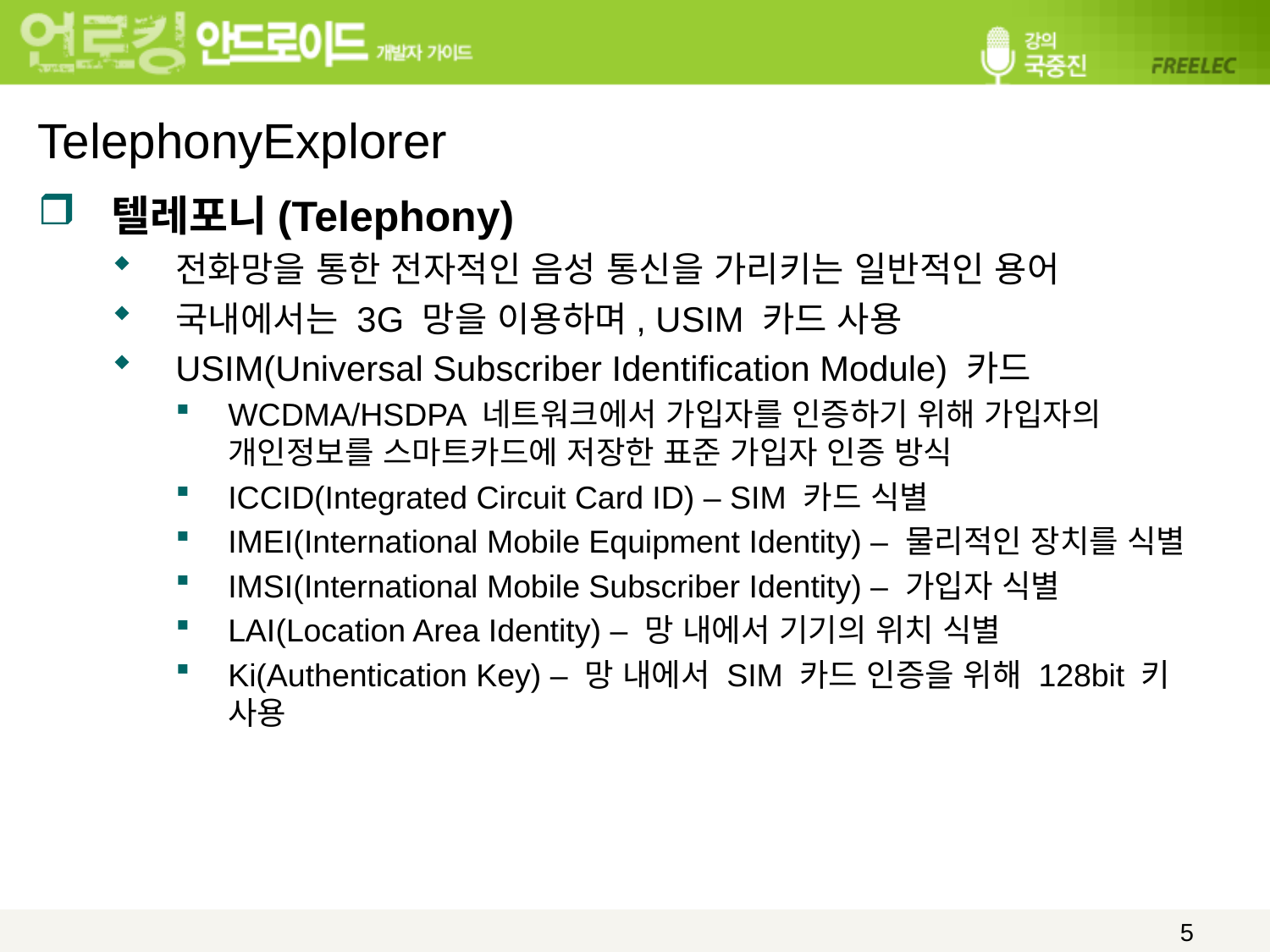

# TelephonyExplorer
텔레포니(Telephony)
전화망을 통한 전자적인 음성 통신을 가리키는 일반적인 용어
국내에서는 3G 망을 이용하며, USIM 카드 사용
USIM(Universal Subscriber Identification Module) 카드
WCDMA/HSDPA 네트워크에서 가입자를 인증하기 위해 가입자의 개인정보를 스마트카드에 저장한 표준 가입자 인증 방식
ICCID(Integrated Circuit Card ID) – SIM 카드 식별
IMEI(International Mobile Equipment Identity) – 물리적인 장치를 식별
IMSI(International Mobile Subscriber Identity) – 가입자 식별
LAI(Location Area Identity) – 망 내에서 기기의 위치 식별
Ki(Authentication Key) – 망 내에서 SIM 카드 인증을 위해 128bit 키 사용

5